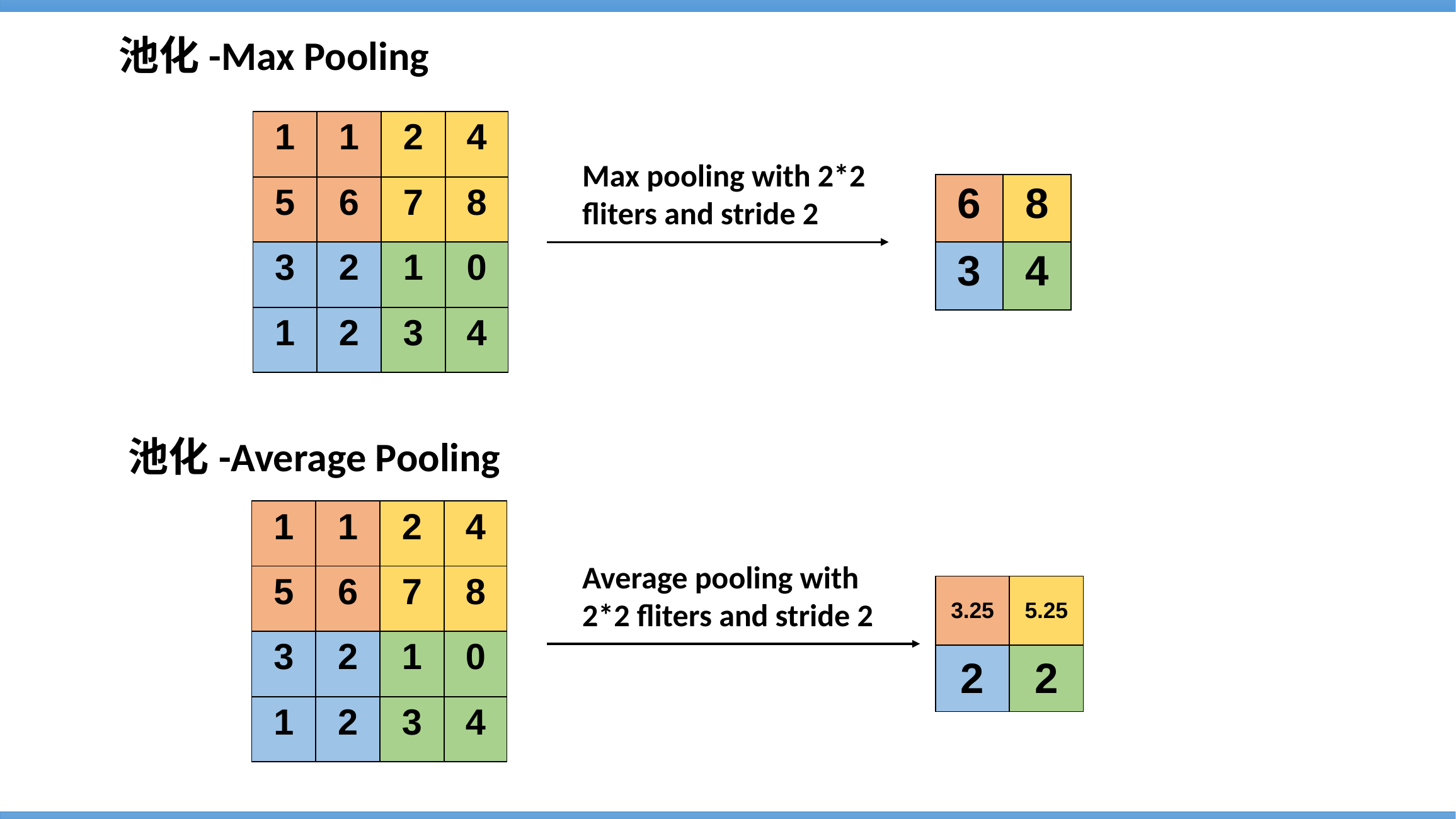

池化-Max Pooling
| 1 | 1 | 2 | 4 |
| --- | --- | --- | --- |
| 5 | 6 | 7 | 8 |
| 3 | 2 | 1 | 0 |
| 1 | 2 | 3 | 4 |
Max pooling with 2*2 fliters and stride 2
| 6 | 8 |
| --- | --- |
| 3 | 4 |
池化-Average Pooling
| 1 | 1 | 2 | 4 |
| --- | --- | --- | --- |
| 5 | 6 | 7 | 8 |
| 3 | 2 | 1 | 0 |
| 1 | 2 | 3 | 4 |
Average pooling with 2*2 fliters and stride 2
| 3.25 | 5.25 |
| --- | --- |
| 2 | 2 |